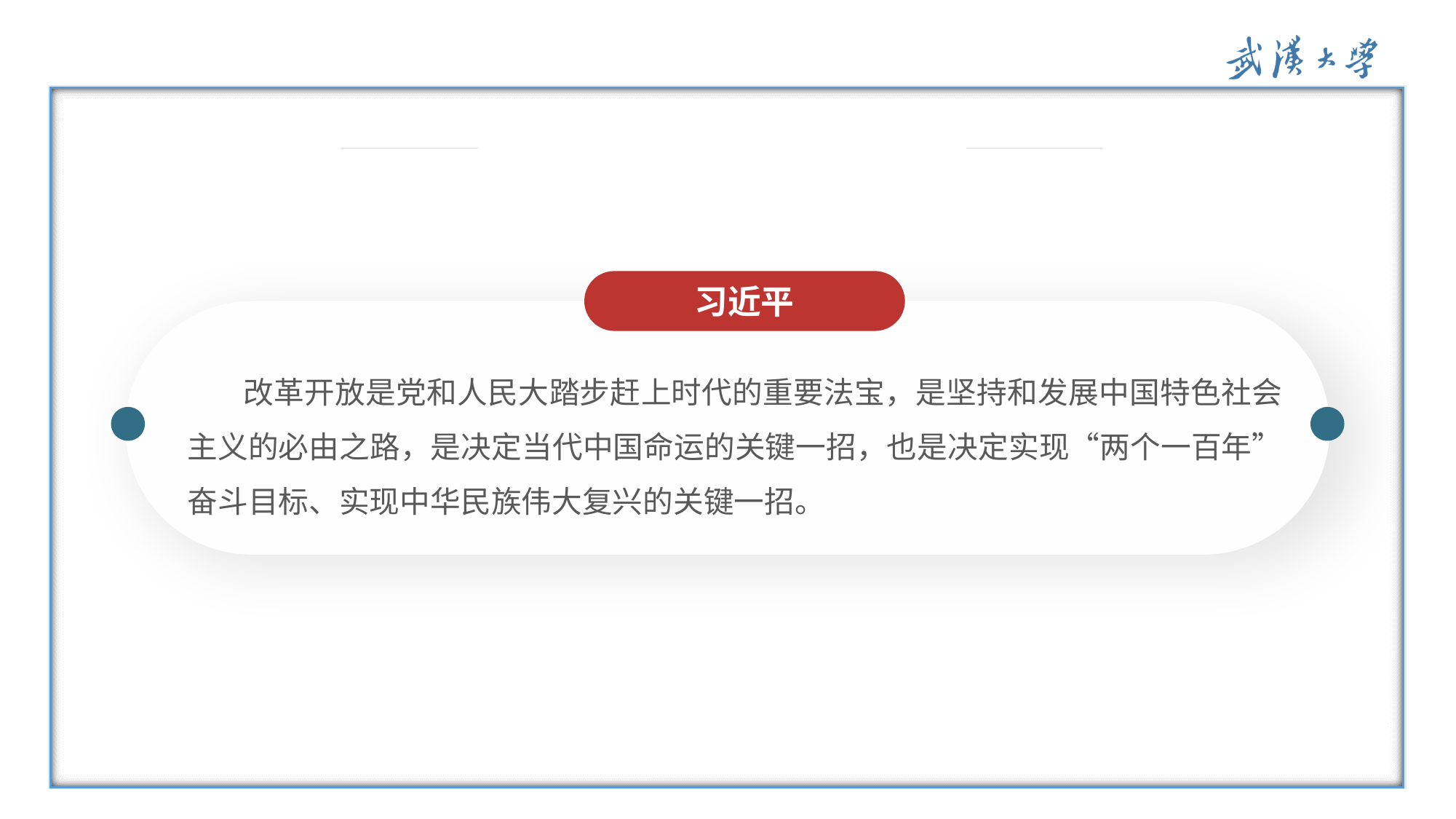

习近平

       改革开放是党和人民大踏步赶上时代的重要法宝，是坚持和发展中国特色社会主义的必由之路，是决定当代中国命运的关键一招，也是决定实现“两个一百年”奋斗目标、实现中华民族伟大复兴的关键一招。